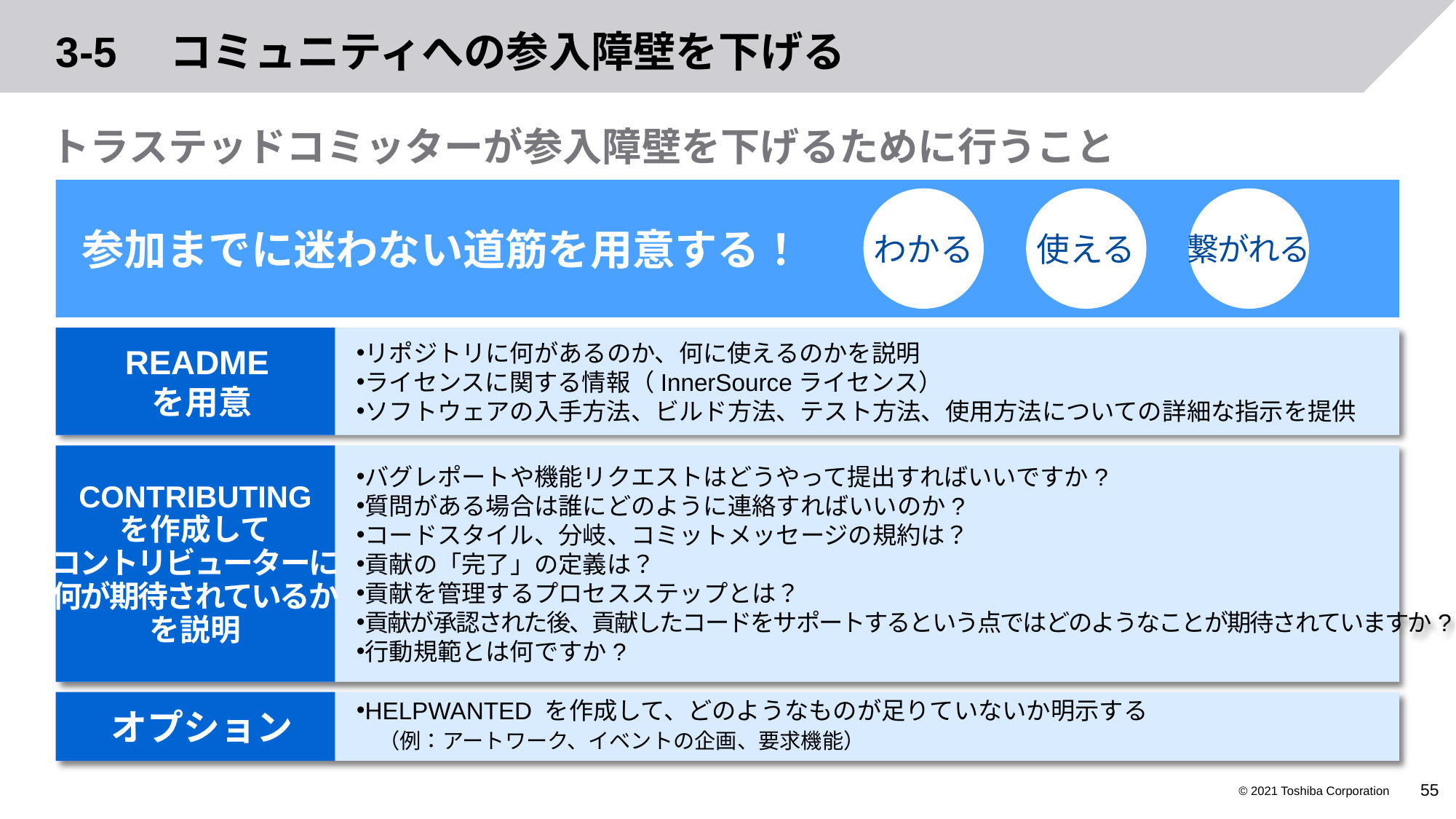

# 3-5　コミュニティへの参入障壁を下げる
トラステッドコミッターが参入障壁を下げるために行うこと
参加までに迷わない道筋を用意する！

わかる

使える

繋がれる
リポジトリに何があるのか、何に使えるのかを説明
ライセンスに関する情報（InnerSourceライセンス）
ソフトウェアの入手方法、ビルド方法、テスト方法、使用方法についての詳細な指示を提供
README
を用意
バグレポートや機能リクエストはどうやって提出すればいいですか?
質問がある場合は誰にどのように連絡すればいいのか?
コードスタイル、分岐、コミットメッセージの規約は？
貢献の「完了」の定義は？
貢献を管理するプロセスステップとは？
貢献が承認された後、貢献したコードをサポートするという点ではどのようなことが期待されていますか?
行動規範とは何ですか?
CONTRIBUTING
を作成して
コントリビューターに
何が期待されているか
を説明
HELPWANTED を作成して、どのようなものが足りていないか明示する
   （例：アートワーク、イベントの企画、要求機能）
オプション